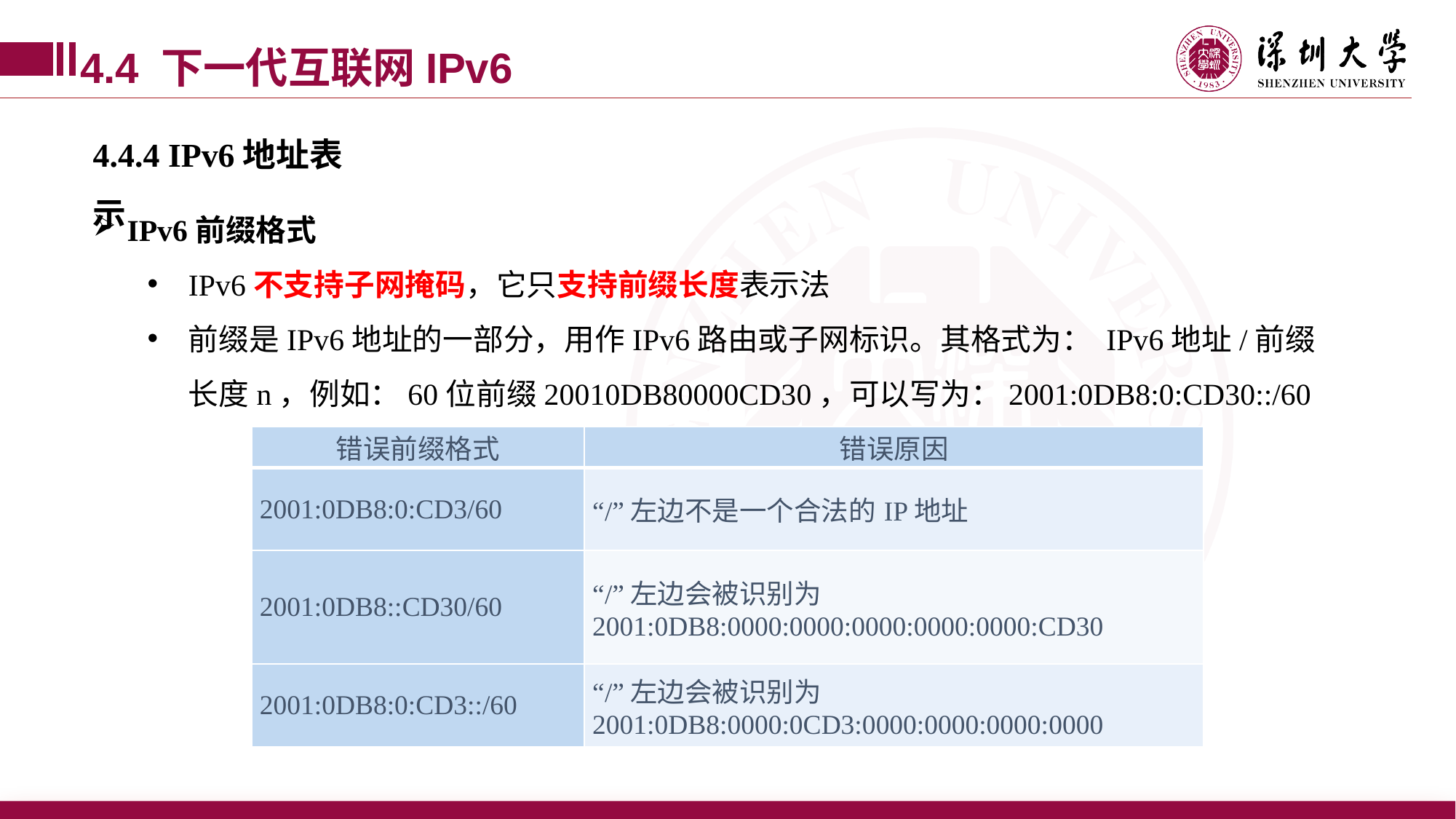

4.4 下一代互联网IPv6

4.4.4 IPv6地址表示
IPv6前缀格式
IPv6不支持子网掩码，它只支持前缀长度表示法
前缀是IPv6地址的一部分，用作IPv6路由或子网标识。其格式为： IPv6地址/前缀长度n，例如：60位前缀20010DB80000CD30，可以写为：2001:0DB8:0:CD30::/60
| 错误前缀格式 | 错误原因 |
| --- | --- |
| 2001:0DB8:0:CD3/60 | “/”左边不是一个合法的IP地址 |
| 2001:0DB8::CD30/60 | “/”左边会被识别为 2001:0DB8:0000:0000:0000:0000:0000:CD30 |
| 2001:0DB8:0:CD3::/60 | “/”左边会被识别为 2001:0DB8:0000:0CD3:0000:0000:0000:0000 |